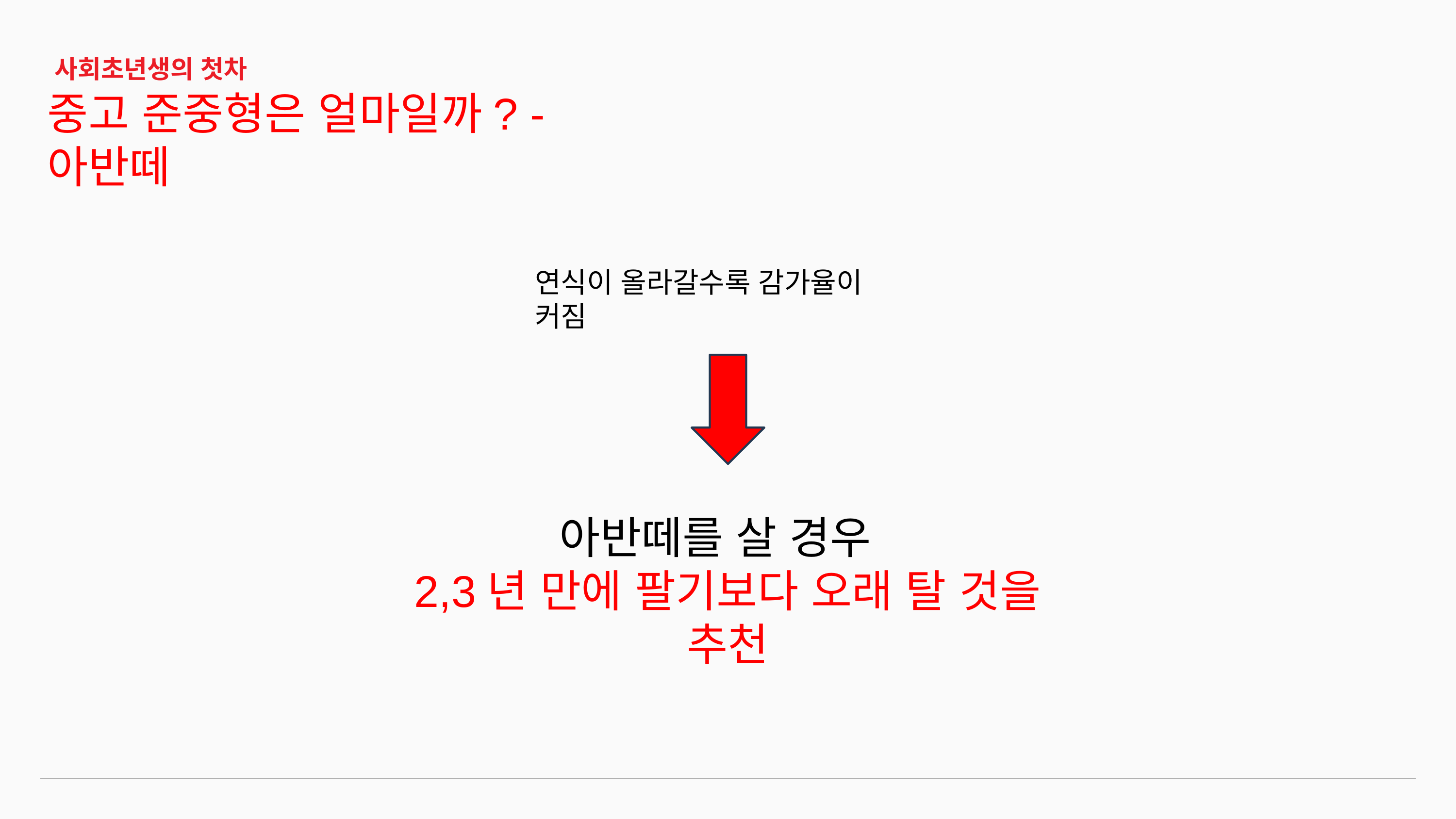

사회초년생의 첫차
중고 준중형은 얼마일까? - 아반떼
연식이 올라갈수록 감가율이 커짐

아반떼를 살 경우
2,3년 만에 팔기보다 오래 탈 것을 추천